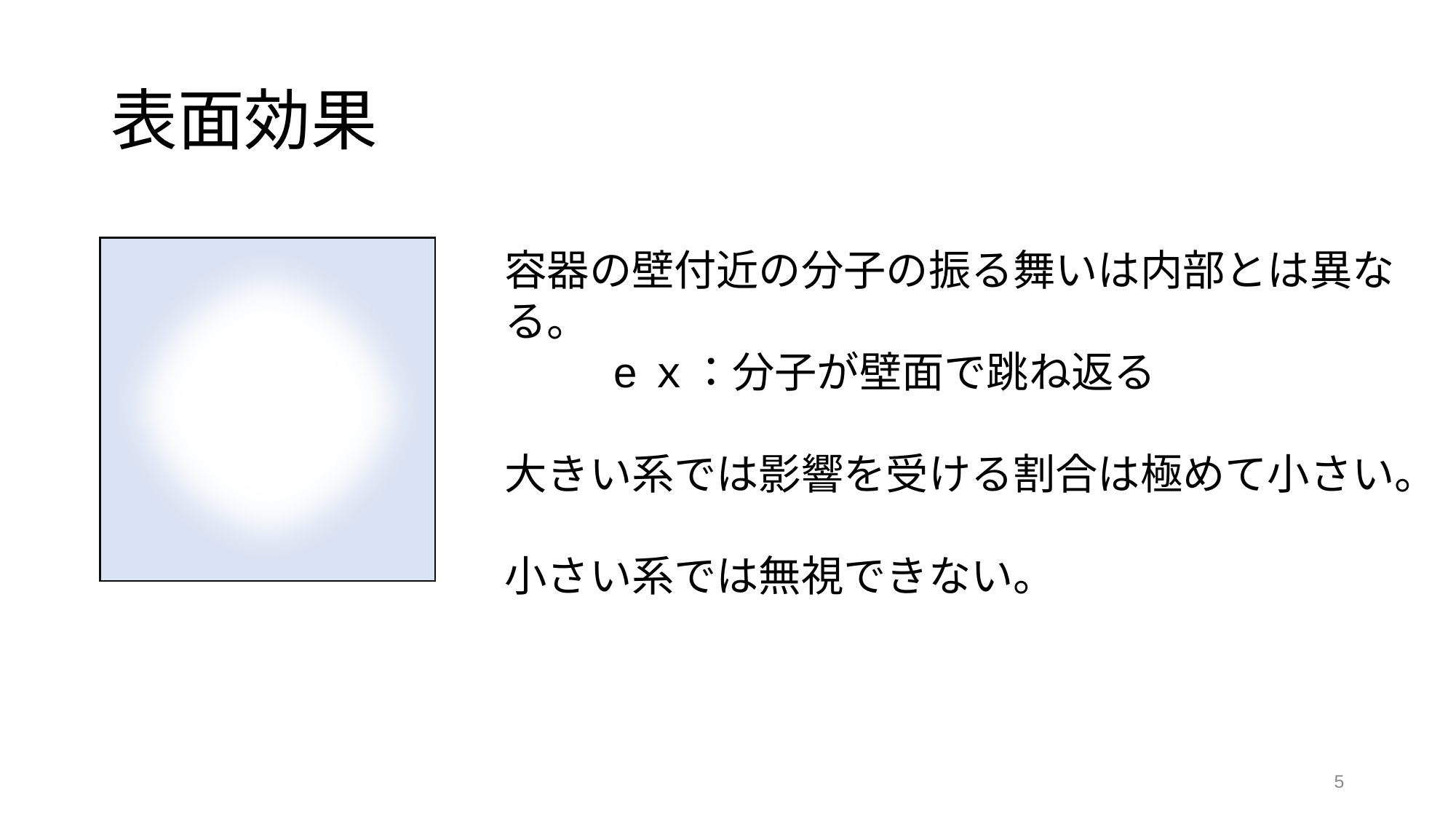

# 表面効果

容器の壁付近の分子の振る舞いは内部とは異なる。
	eｘ：分子が壁面で跳ね返る

大きい系では影響を受ける割合は極めて小さい。

小さい系では無視できない。

5